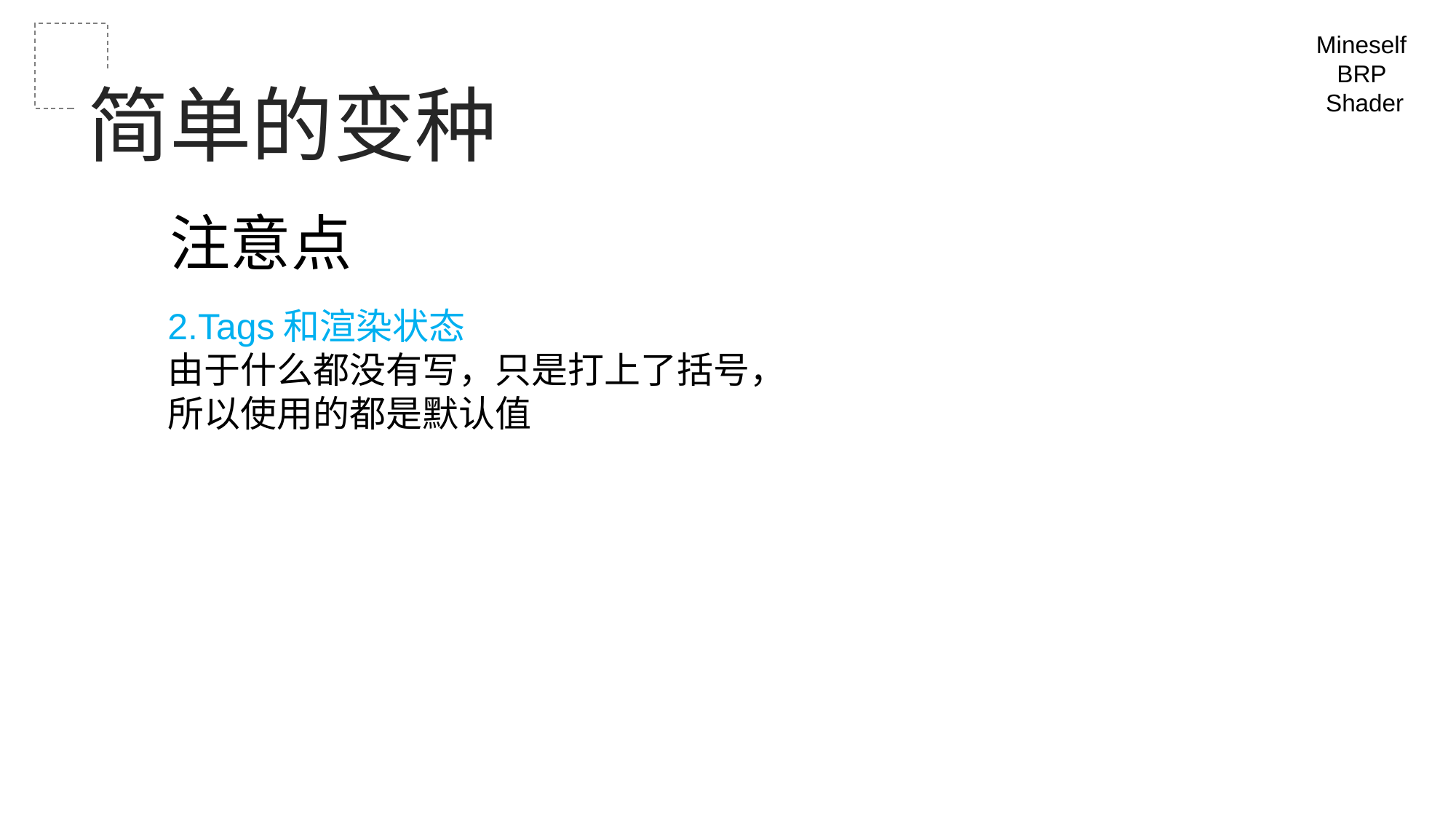

Mineself
BRP
Shader

简单的变种
注意点
2.Tags和渲染状态
由于什么都没有写，只是打上了括号，
所以使用的都是默认值